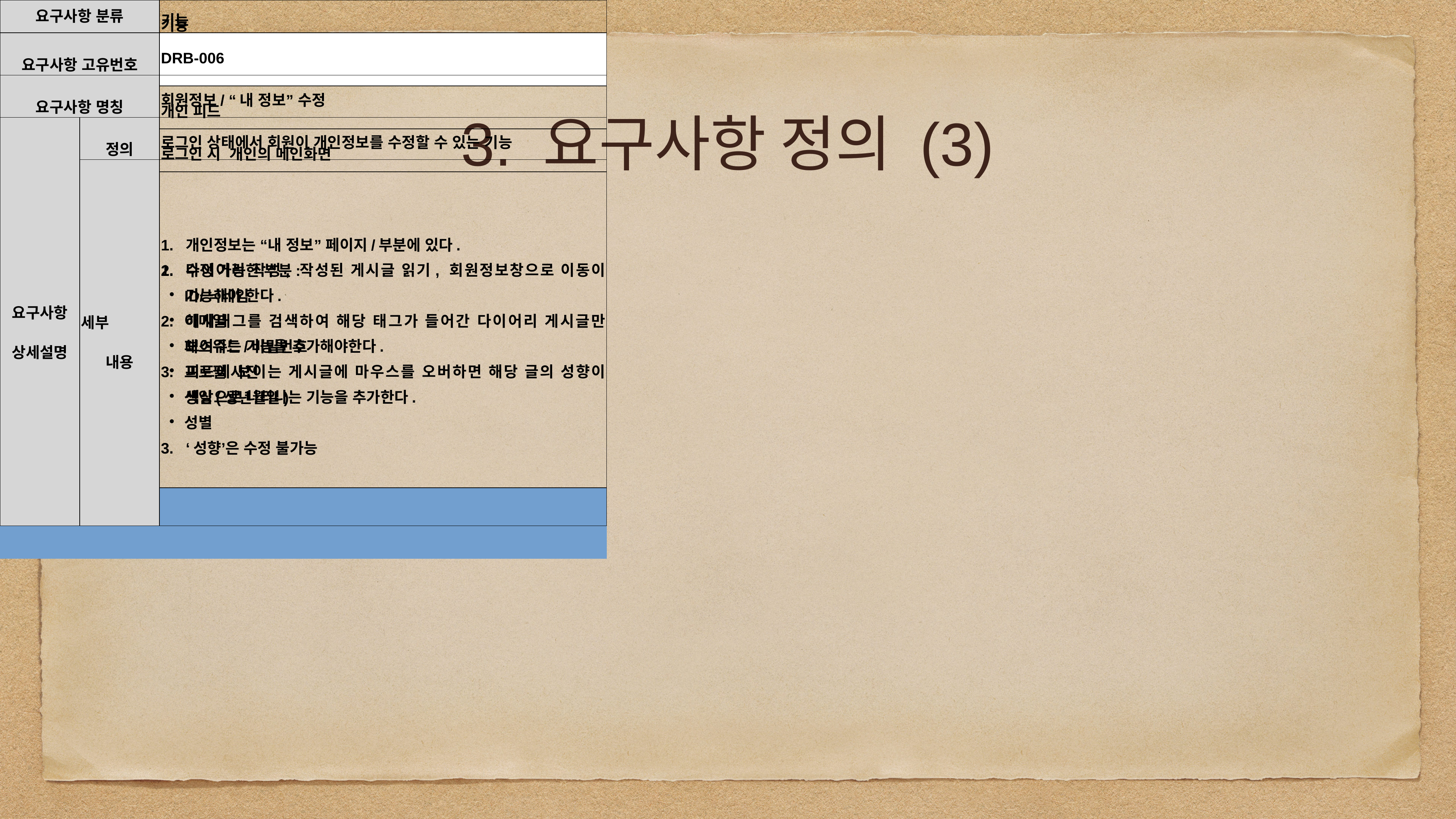

# 3. 요구사항 정의 (3)
| 요구사항 분류 |  | 기능 |
| --- | --- | --- |
| 요구사항 고유번호 |  | DRB-005 |
| 요구사항 명칭 |  | 개인 피드 |
| 요구사항 상세설명 | 정의 | 로그인 시  개인의 메인화면 |
|  | 세부 내용 | 다이어리 작성, 작성된 게시글 읽기, 회원정보창으로 이동이 가능해야 한다. 해시태그를 검색하여 해당 태그가 들어간 다이어리 게시글만 보여주는 기능을 추가해야한다. 피드에 보이는 게시글에 마우스를 오버하면 해당 글의 성향이 색상으로 나타나는 기능을 추가한다. |
|  |  |  |
|  |  |  |
|  |  |  |
|  |  |  |
|  |  |  |
|  |  |  |
|  |  |  |
|  |  |  |
|  |  |  |
| 산출 정보 |  | 첨부 미디어(대표사진), 회원프로필 |
| 요구사항 분류 |  | 기능 |
| --- | --- | --- |
| 요구사항 고유번호 |  | DRB-006 |
| 요구사항 명칭 |  | 회원정보/ “내 정보” 수정 |
| 요구사항 상세설명 | 정의 | 로그인 상태에서 회원이 개인정보를 수정할 수 있는 기능 |
|  | 세부 내용 | 개인정보는 “내 정보” 페이지/부분에 있다. 수정 가능한 부분: ID/닉네임 이메일 패스워드/비밀번호 프로필 사진 생일(생년월일) 성별 ‘성향’은 수정 불가능 |
|  |  |  |
|  |  |  |
|  |  |  |
|  |  |  |
|  |  |  |
|  |  |  |
|  |  |  |
|  |  |  |
|  |  |  |
| 산출 정보 |  | 첨부 미디어(프로필 사진 바꾸는 경우), 회원 프로필, 저장 버튼 |